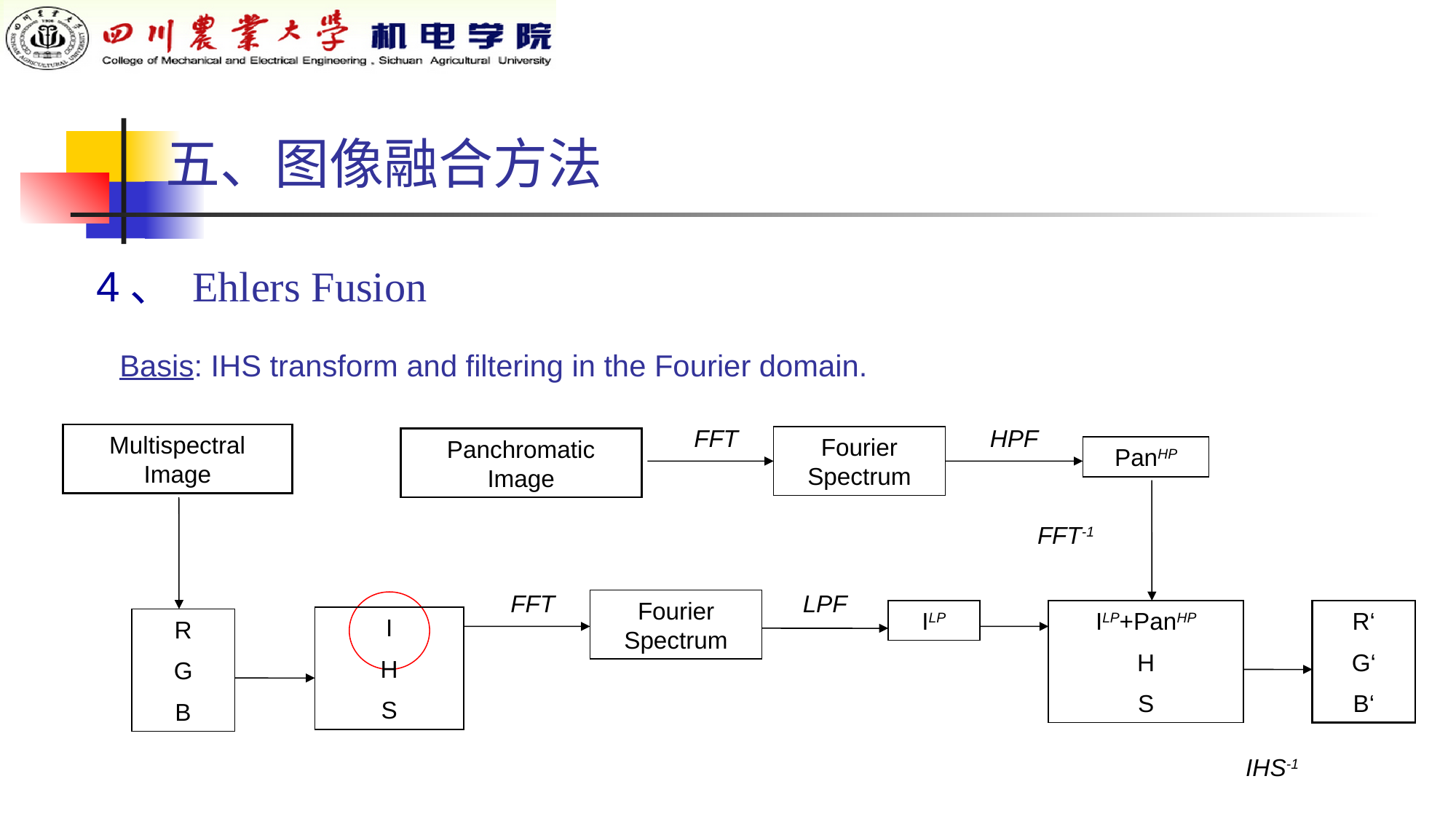

五、图像融合方法
4、 Ehlers Fusion
Basis: IHS transform and filtering in the Fourier domain.
FFT

Fourier
Spectrum
HPF

PanHP
Multispectral Image
Panchromatic Image

ILP+PanHP
H
S

FFT-1

R
G
B
FFT

Fourier
Spectrum
LPF

ILP

R‘
G‘
B‘

IHS-1
I
H
S